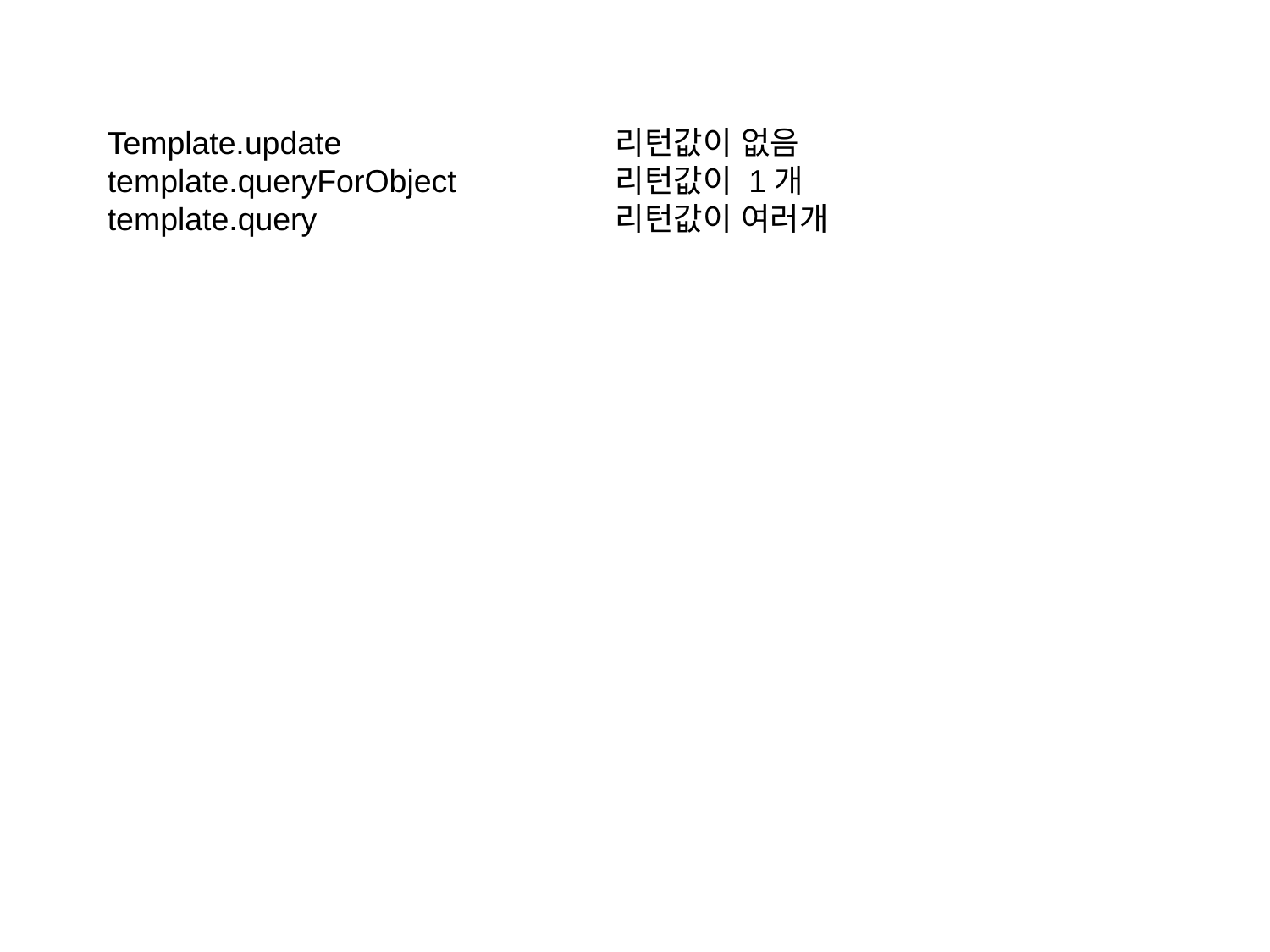

Template.update   		리턴값이 없음
template.queryForObject		리턴값이 1개
template.query			리턴값이 여러개